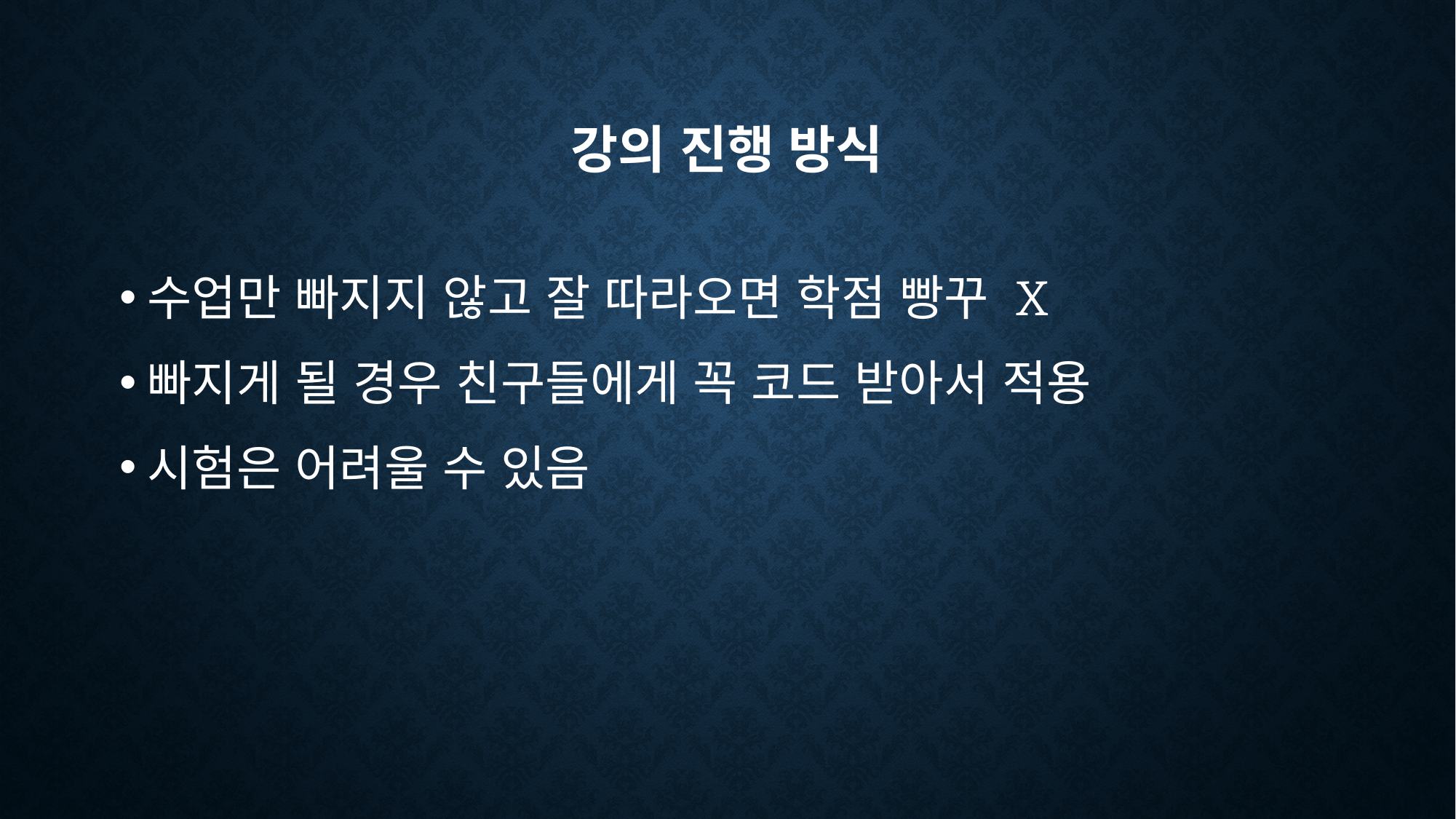

# 강의 진행 방식
수업만 빠지지 않고 잘 따라오면 학점 빵꾸 X
빠지게 될 경우 친구들에게 꼭 코드 받아서 적용
시험은 어려울 수 있음